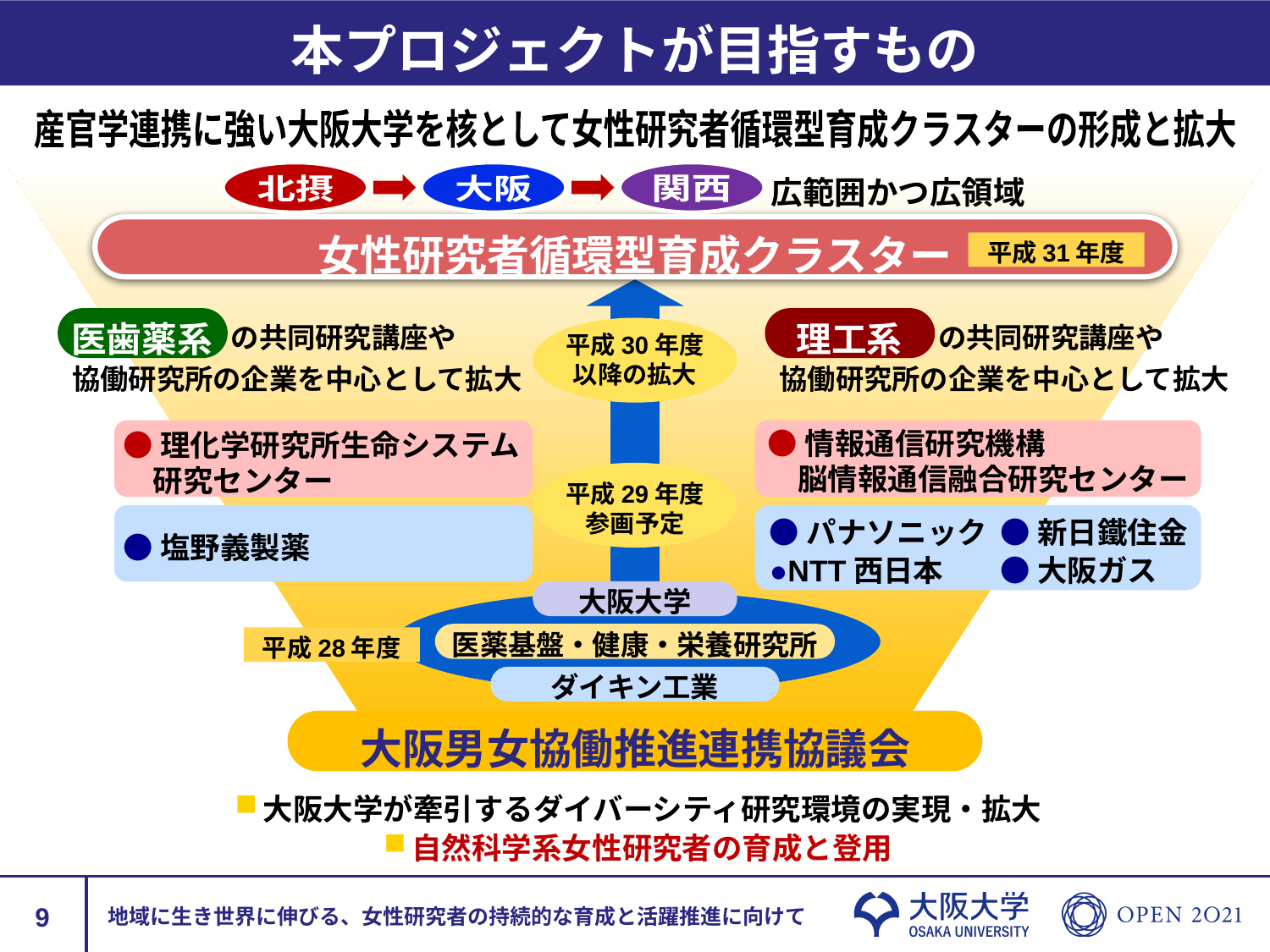

# 本プロジェクトが目指すもの
産官学連携に強い大阪大学を核として女性研究者循環型育成クラスターの形成と拡大

北摂

大阪

関西

広範囲かつ広領域
女性研究者循環型育成クラスター
平成31年度

医歯薬系
の共同研究講座や
協働研究所の企業を中心として拡大

理工系
の共同研究講座や
協働研究所の企業を中心として拡大

平成30年度
以降の拡大

●理化学研究所生命システム
　研究センター

●情報通信研究機構
　脳情報通信融合研究センター

平成29年度
参画予定

●塩野義製薬

●パナソニック
●新日鐵住金
●NTT西日本
●大阪ガス
大阪大学

医薬基盤・健康・栄養研究所
平成28年度
ダイキン工業

大阪男女協働推進連携協議会
大阪大学が牽引するダイバーシティ研究環境の実現・拡大
自然科学系女性研究者の育成と登用
9